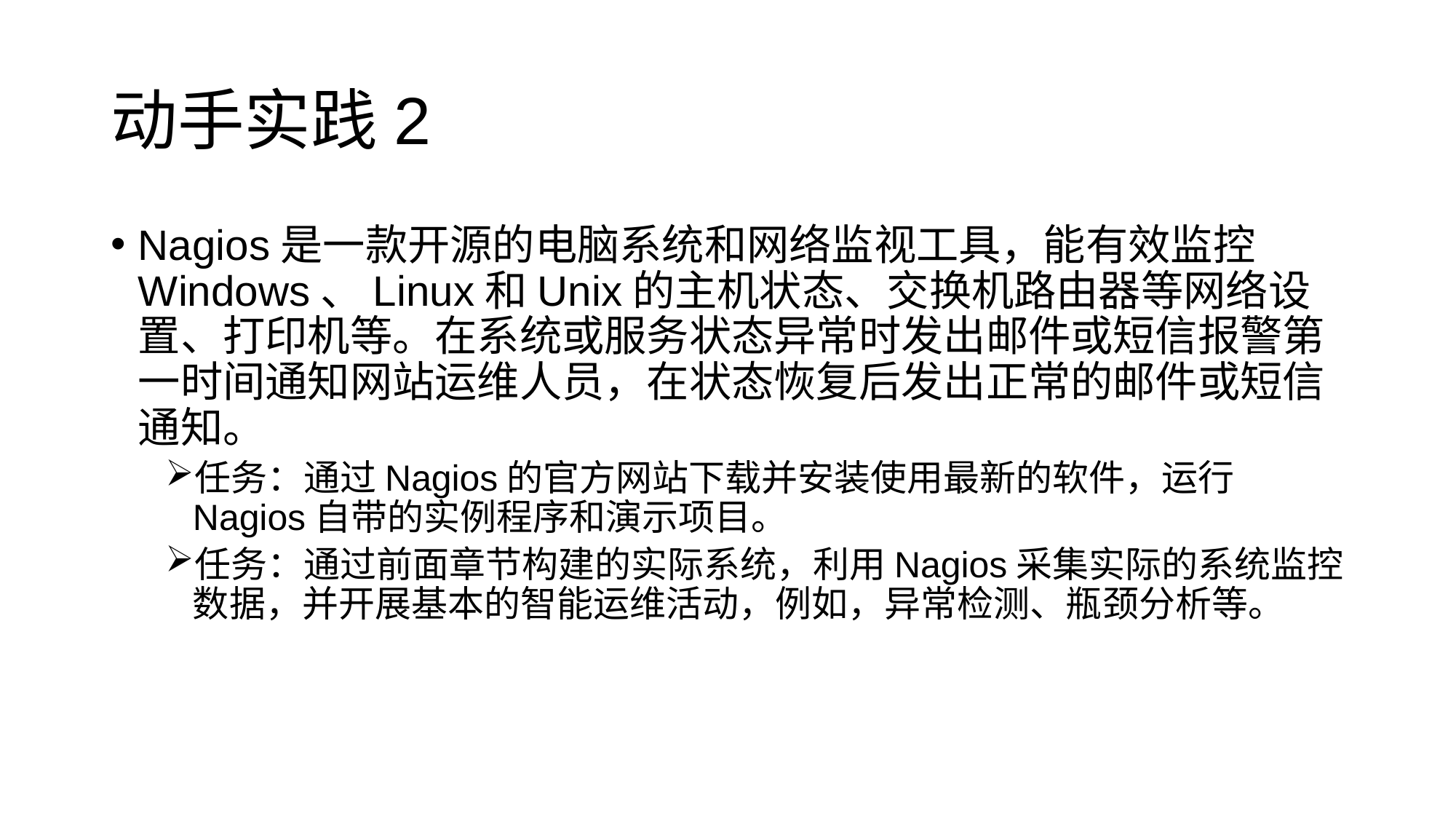

# 动手实践2
Nagios是一款开源的电脑系统和网络监视工具，能有效监控Windows、Linux和Unix的主机状态、交换机路由器等网络设置、打印机等。在系统或服务状态异常时发出邮件或短信报警第一时间通知网站运维人员，在状态恢复后发出正常的邮件或短信通知。
任务：通过Nagios的官方网站下载并安装使用最新的软件，运行Nagios自带的实例程序和演示项目。
任务：通过前面章节构建的实际系统，利用Nagios采集实际的系统监控数据，并开展基本的智能运维活动，例如，异常检测、瓶颈分析等。